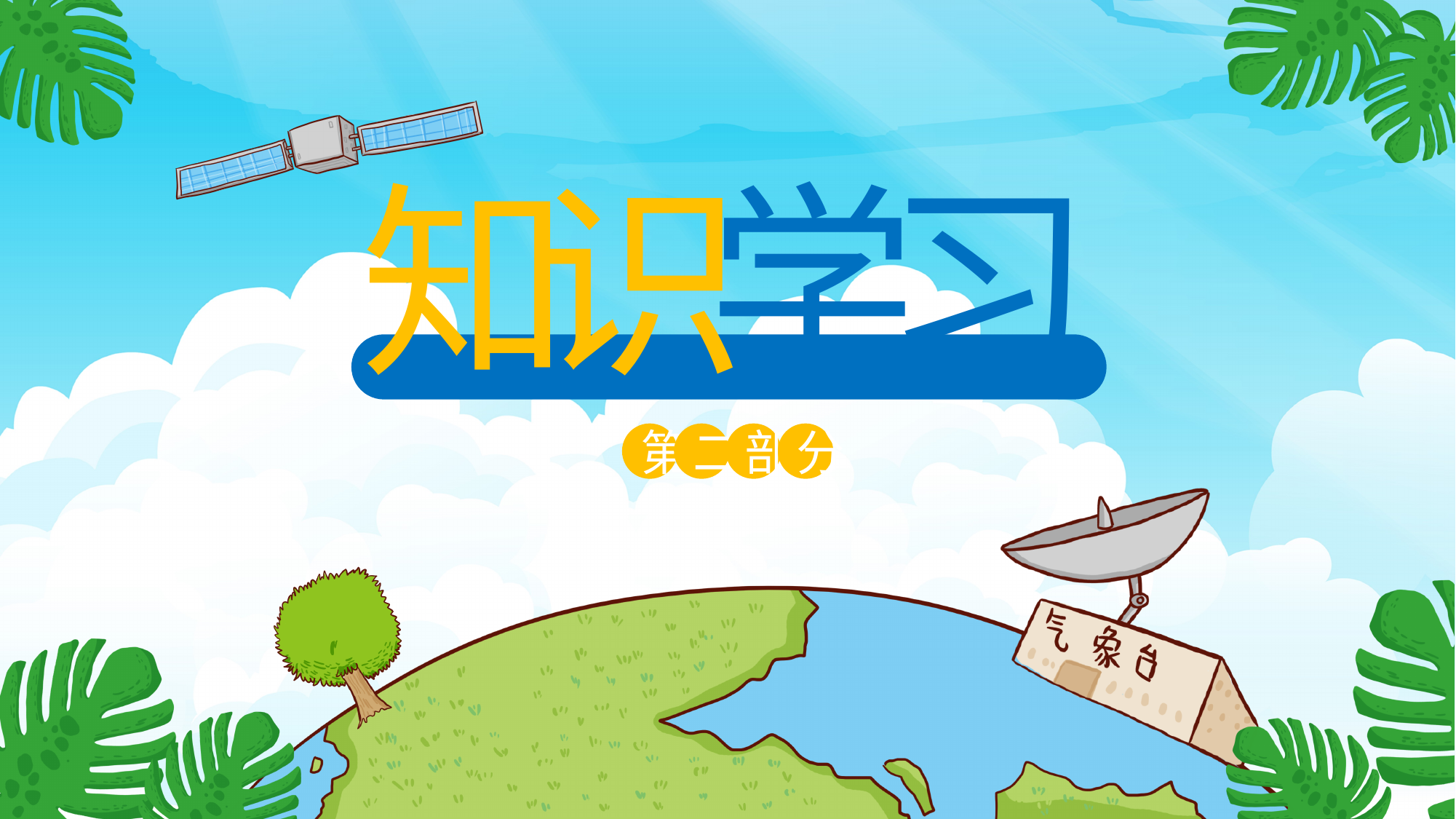

知
识
学
习

第
二
部
分